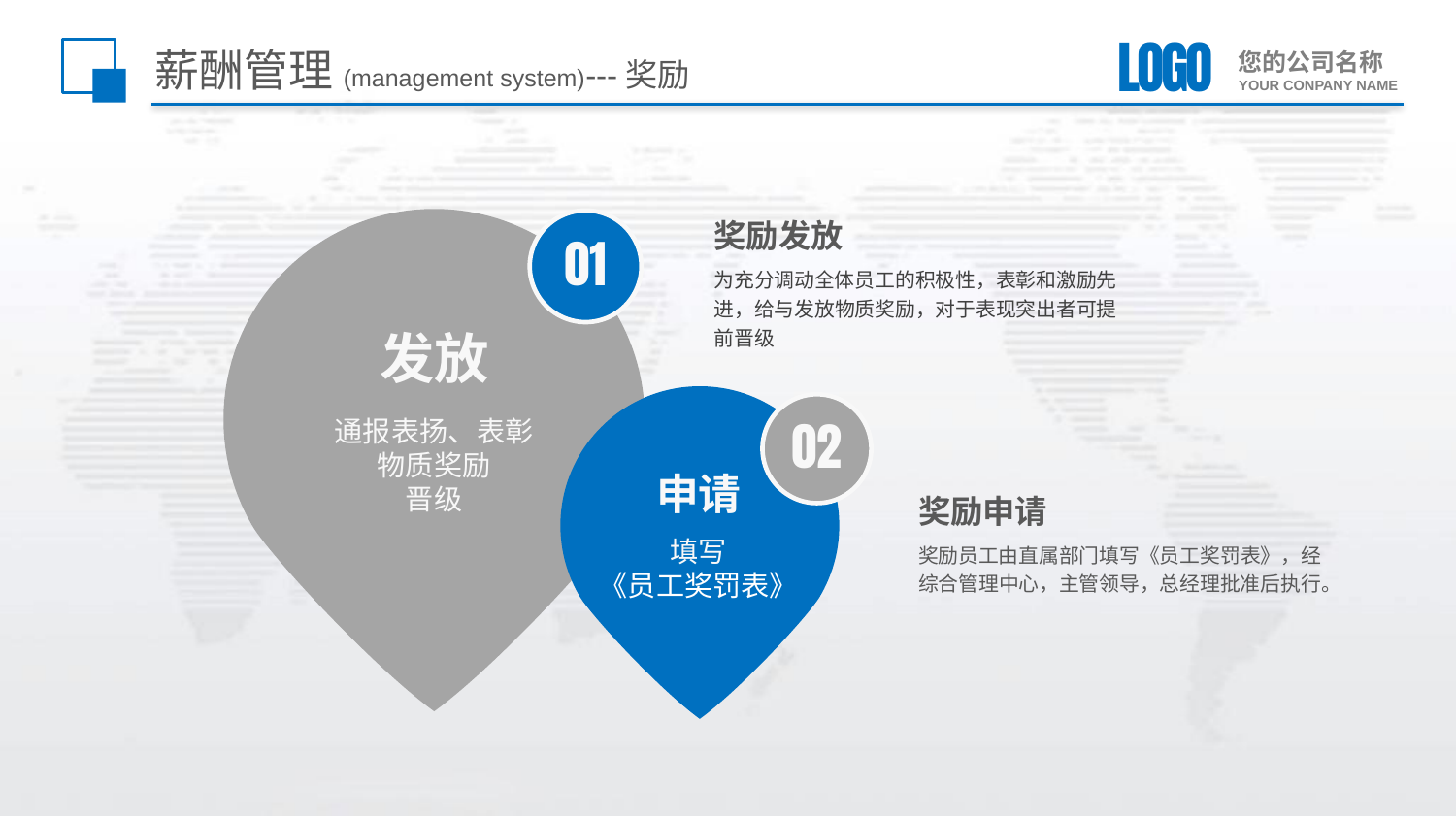

# 薪酬管理(management system)---奖励
奖励发放

01
为充分调动全体员工的积极性，表彰和激励先进，给与发放物质奖励，对于表现突出者可提前晋级
发放

通报表扬、表彰
物质奖励
晋级

02
申请
奖励申请
填写
《员工奖罚表》

奖励员工由直属部门填写《员工奖罚表》，经综合管理中心，主管领导，总经理批准后执行。